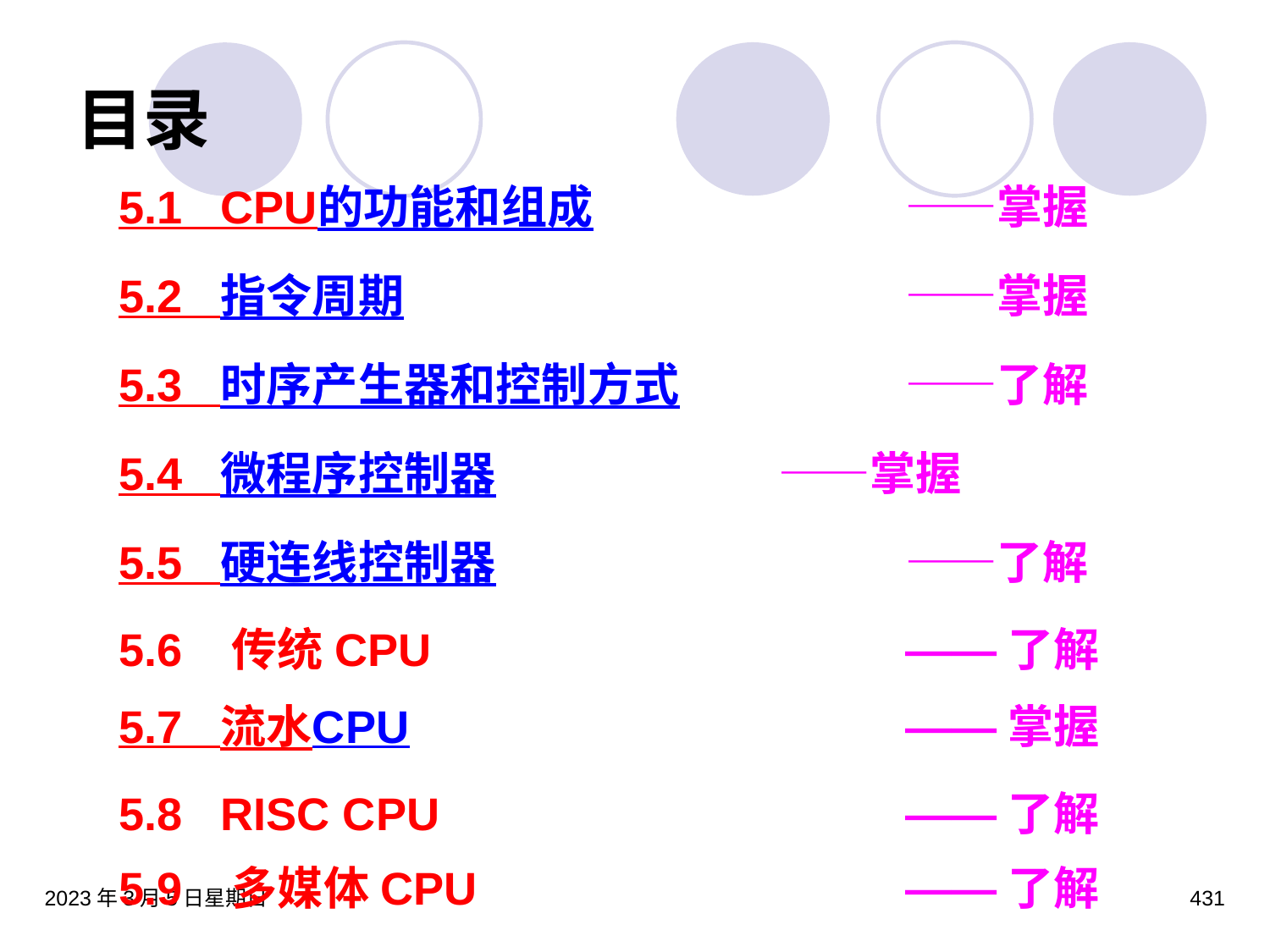

# 目录
5.1   CPU的功能和组成			——掌握
5.2   指令周期				——掌握
5.3   时序产生器和控制方式		——了解
5.4   微程序控制器				——掌握
5.5   硬连线控制器				——了解
5.6   传统CPU				——了解
5.7   流水CPU				——掌握
5.8   RISC CPU				——了解
5.9   多媒体CPU				——了解
2023年3月5日星期日
431